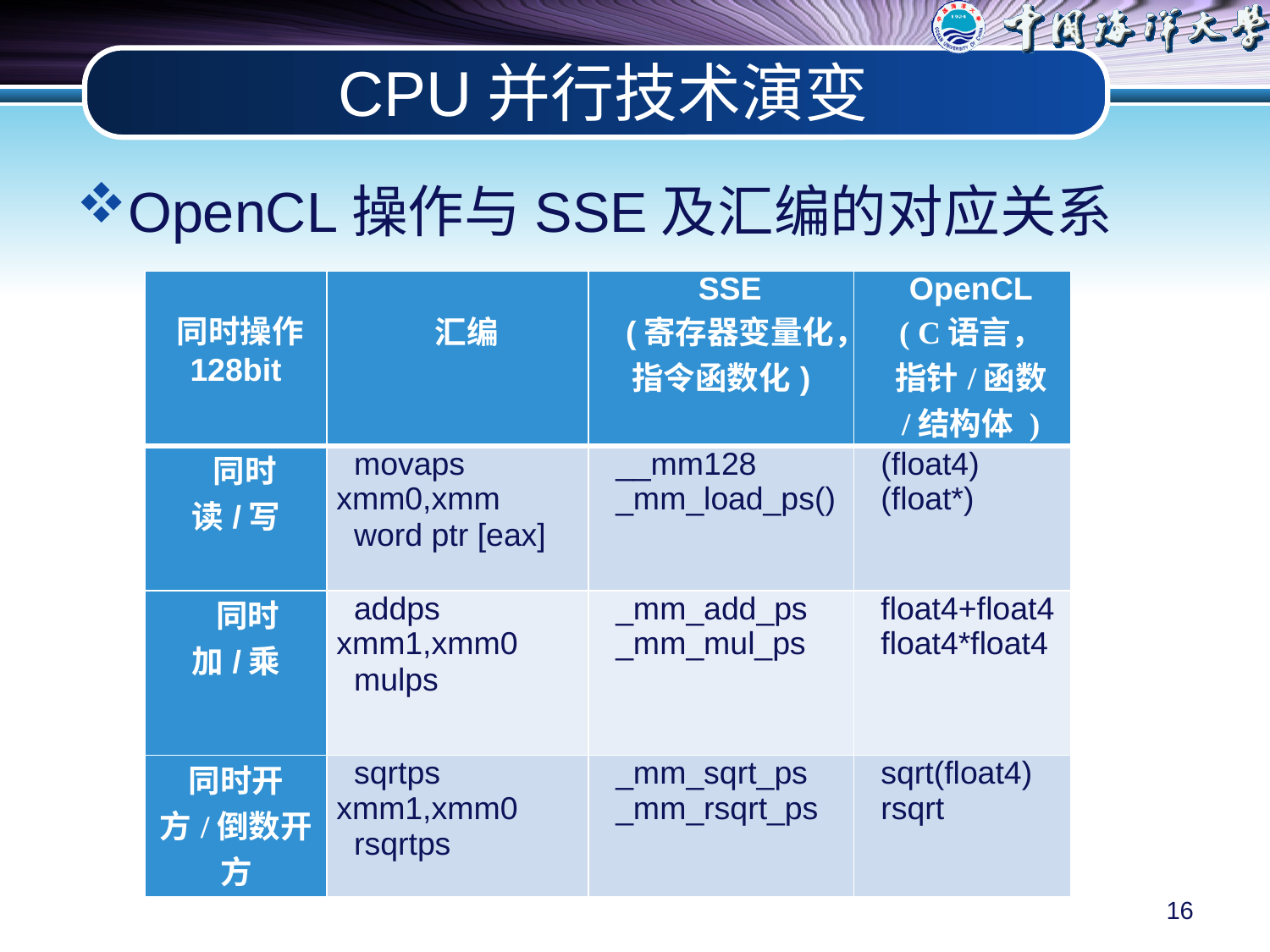

# CPU并行技术演变
OpenCL操作与SSE及汇编的对应关系
| 同时操作128bit | 汇编 | SSE (寄存器变量化，指令函数化) | OpenCL ( C语言， 指针/函数 /结构体 ) |
| --- | --- | --- | --- |
| 同时读/写 | movaps xmm0,xmm word ptr [eax] | \_\_mm128 \_mm\_load\_ps() | (float4) (float\*) |
| 同时加/乘 | addps xmm1,xmm0 mulps | \_mm\_add\_ps \_mm\_mul\_ps | float4+float4 float4\*float4 |
| 同时开方/倒数开方 | sqrtps xmm1,xmm0 rsqrtps | \_mm\_sqrt\_ps \_mm\_rsqrt\_ps | sqrt(float4) rsqrt |
16